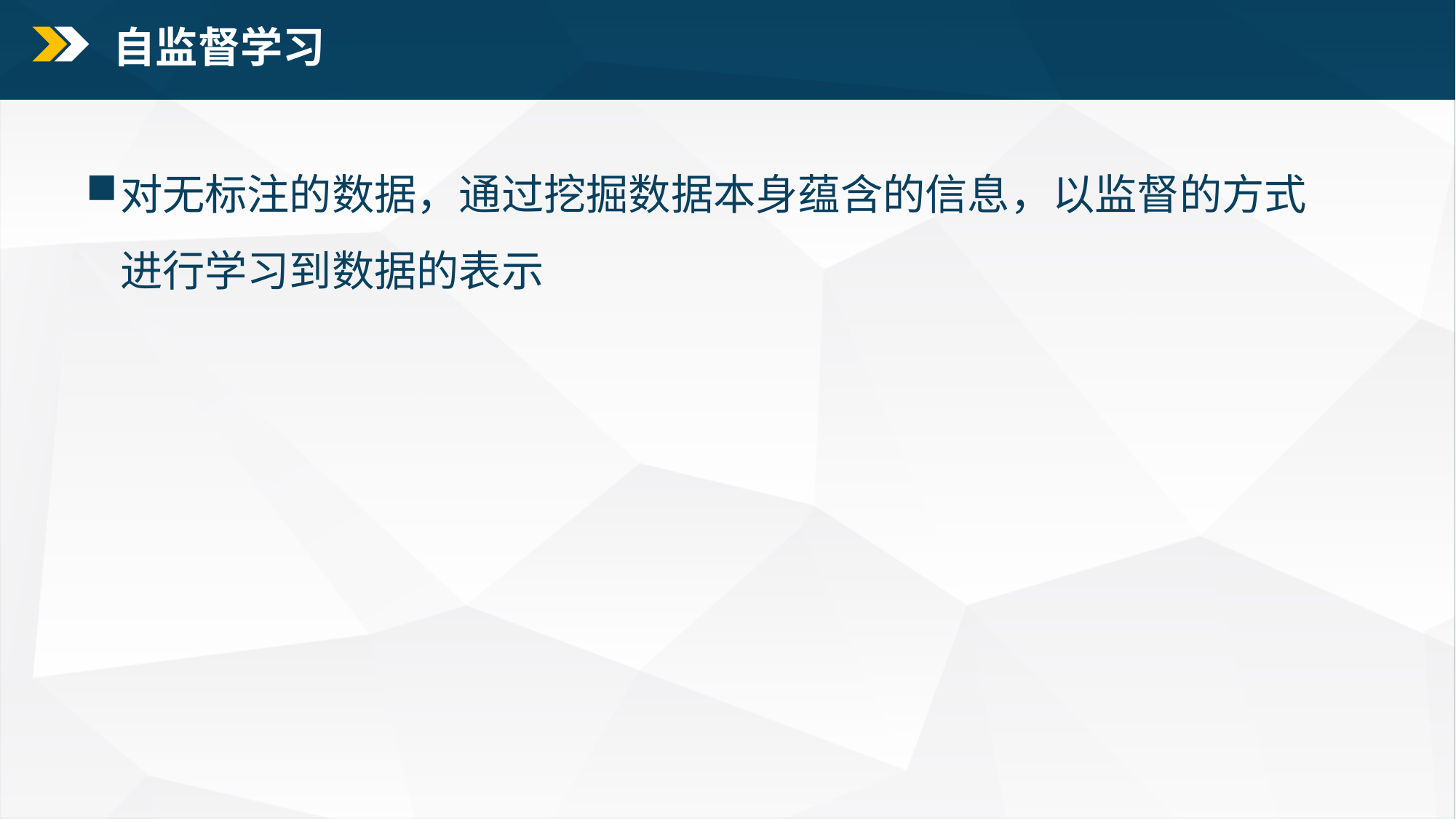

自监督学习
对无标注的数据，通过挖掘数据本身蕴含的信息，以监督的方式进行学习到数据的表示